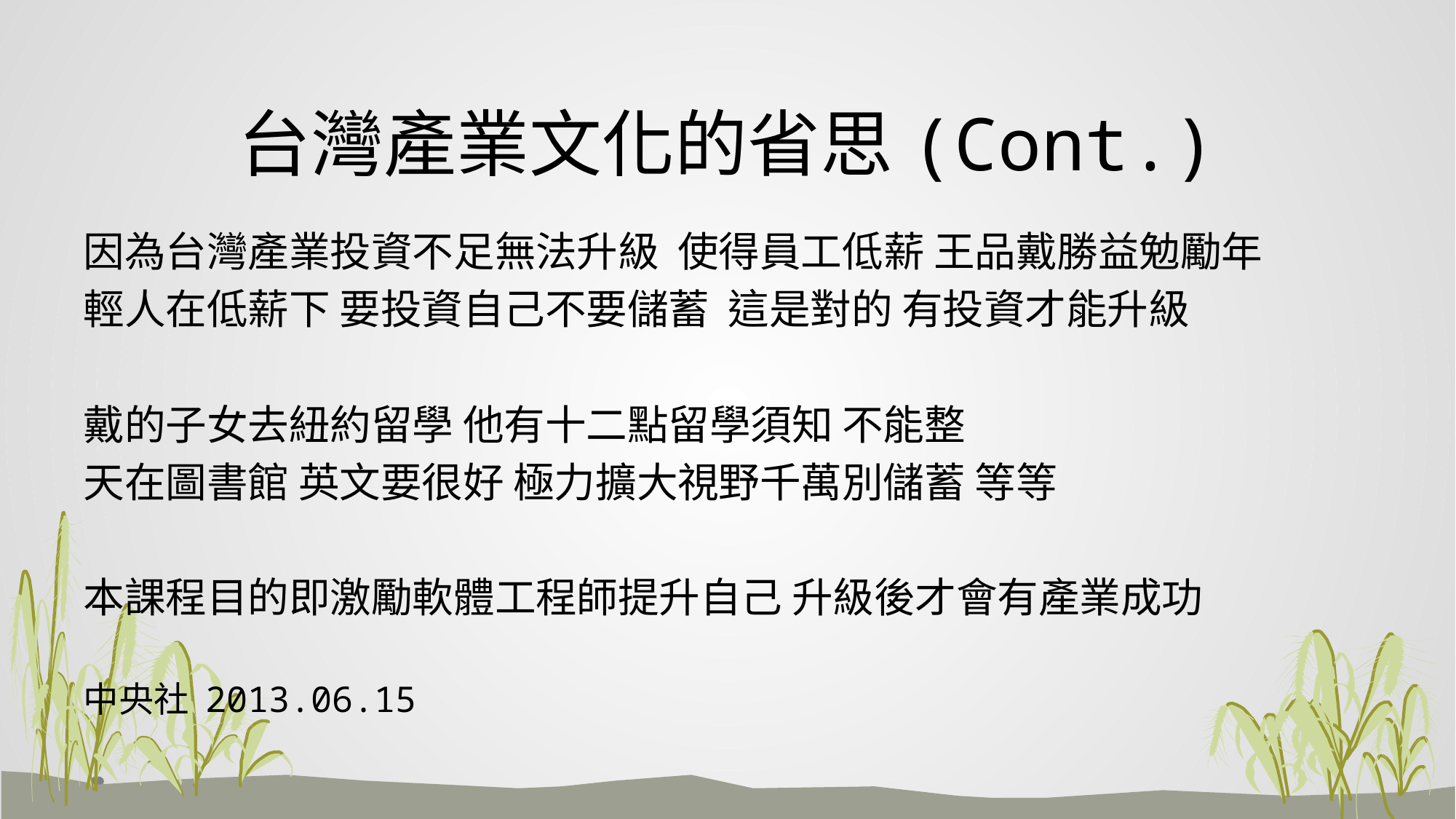

# 台灣產業文化的省思(Cont.)
因為台灣產業投資不足無法升級  使得員工低薪 王品戴勝益勉勵年
輕人在低薪下 要投資自己不要儲蓄  這是對的 有投資才能升級

戴的子女去紐約留學 他有十二點留學須知 不能整
天在圖書館 英文要很好 極力擴大視野千萬別儲蓄 等等

本課程目的即激勵軟體工程師提升自己 升級後才會有產業成功

中央社 2013.06.15